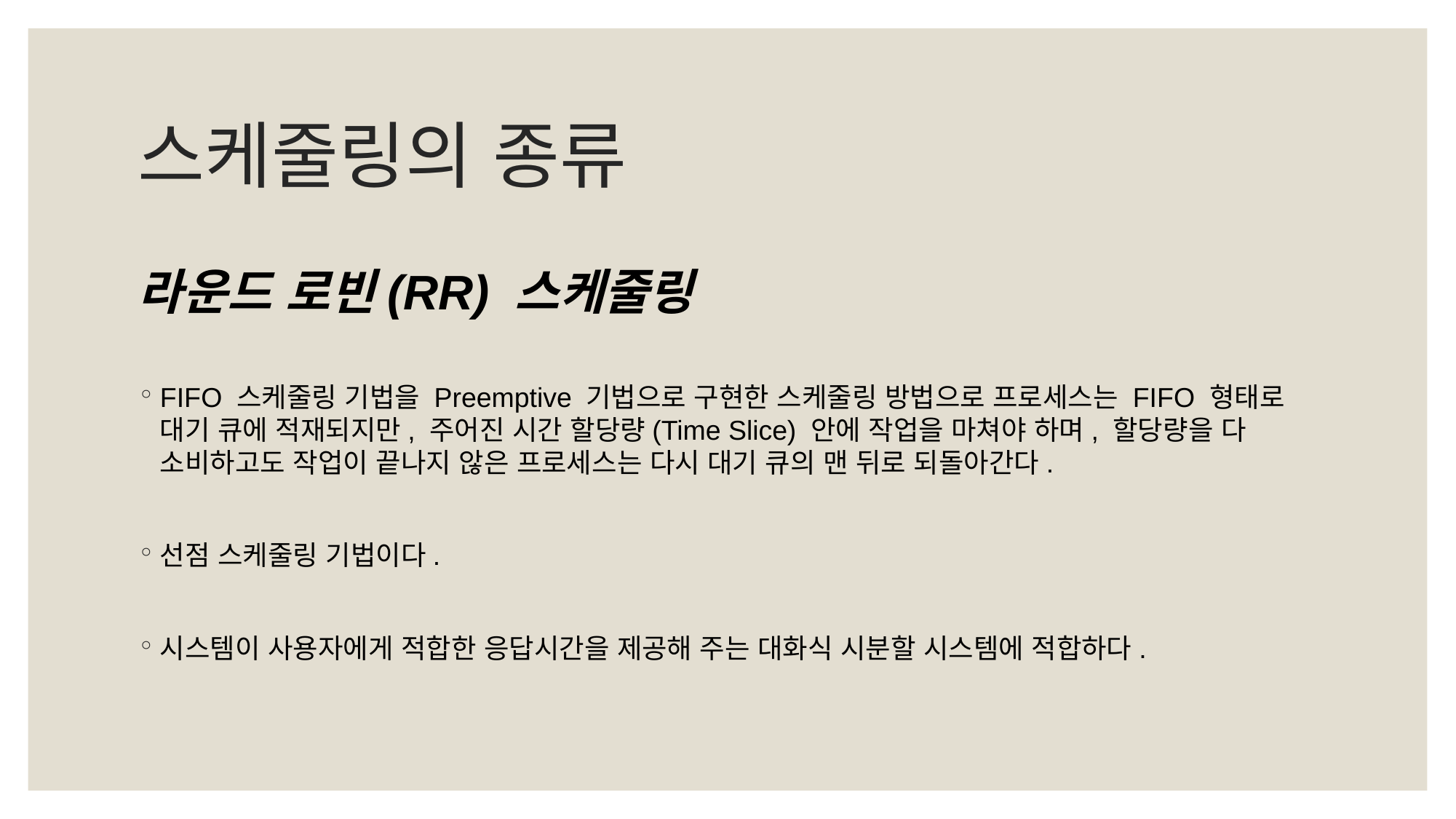

# 스케줄링의 종류
라운드 로빈(RR) 스케줄링

FIFO 스케줄링 기법을 Preemptive 기법으로 구현한 스케줄링 방법으로 프로세스는 FIFO 형태로 대기 큐에 적재되지만, 주어진 시간 할당량(Time Slice) 안에 작업을 마쳐야 하며, 할당량을 다 소비하고도 작업이 끝나지 않은 프로세스는 다시 대기 큐의 맨 뒤로 되돌아간다.

선점 스케줄링 기법이다.

시스템이 사용자에게 적합한 응답시간을 제공해 주는 대화식 시분할 시스템에 적합하다.